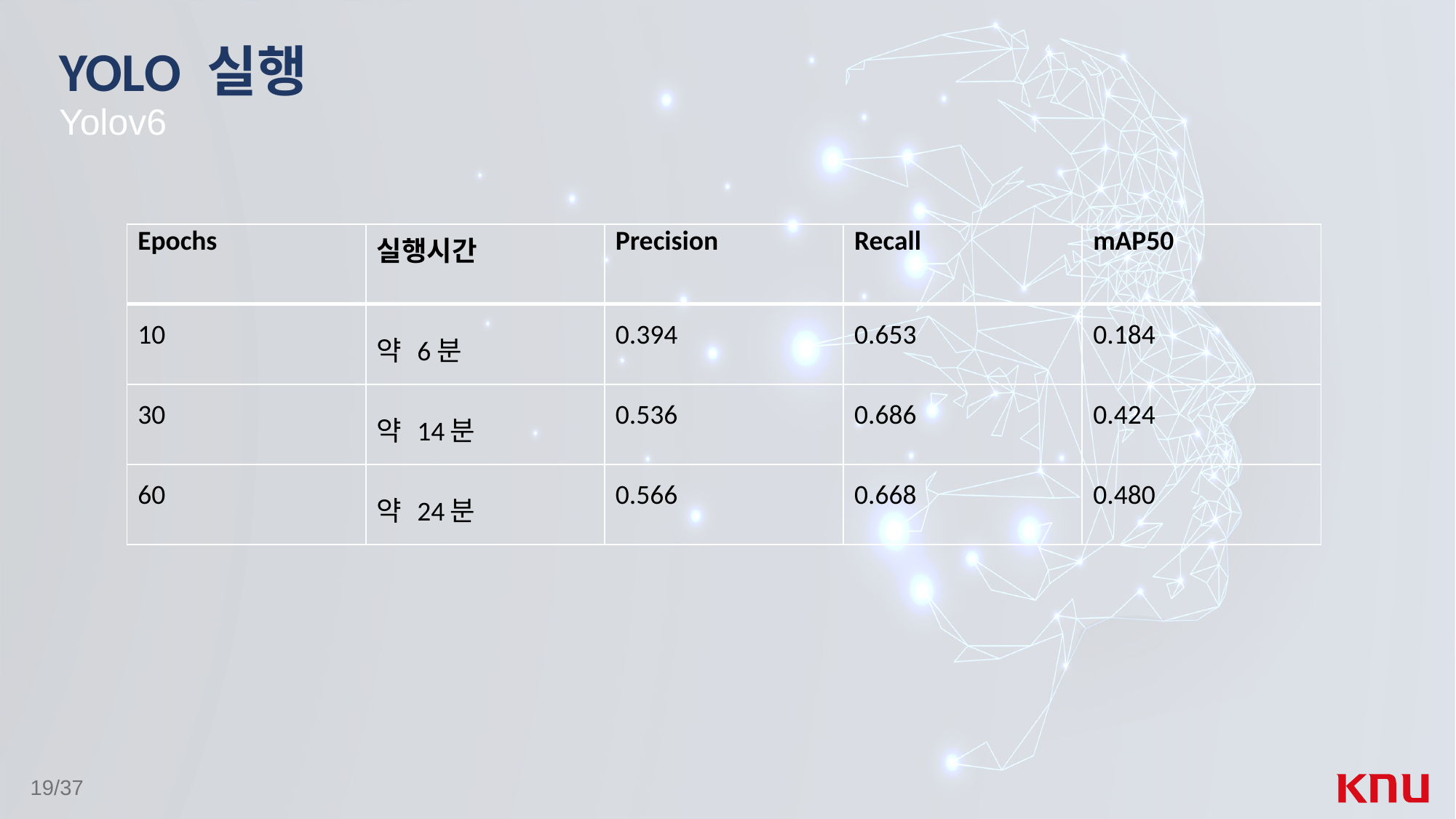

# YOLO 실행
Yolov6

| Epochs | 실행시간 | Precision | Recall | mAP50 |
| --- | --- | --- | --- | --- |
| 10 | 약 6분 | 0.394 | 0.653 | 0.184 |
| 30 | 약 14분 | 0.536 | 0.686 | 0.424 |
| 60 | 약 24분 | 0.566 | 0.668 | 0.480 |